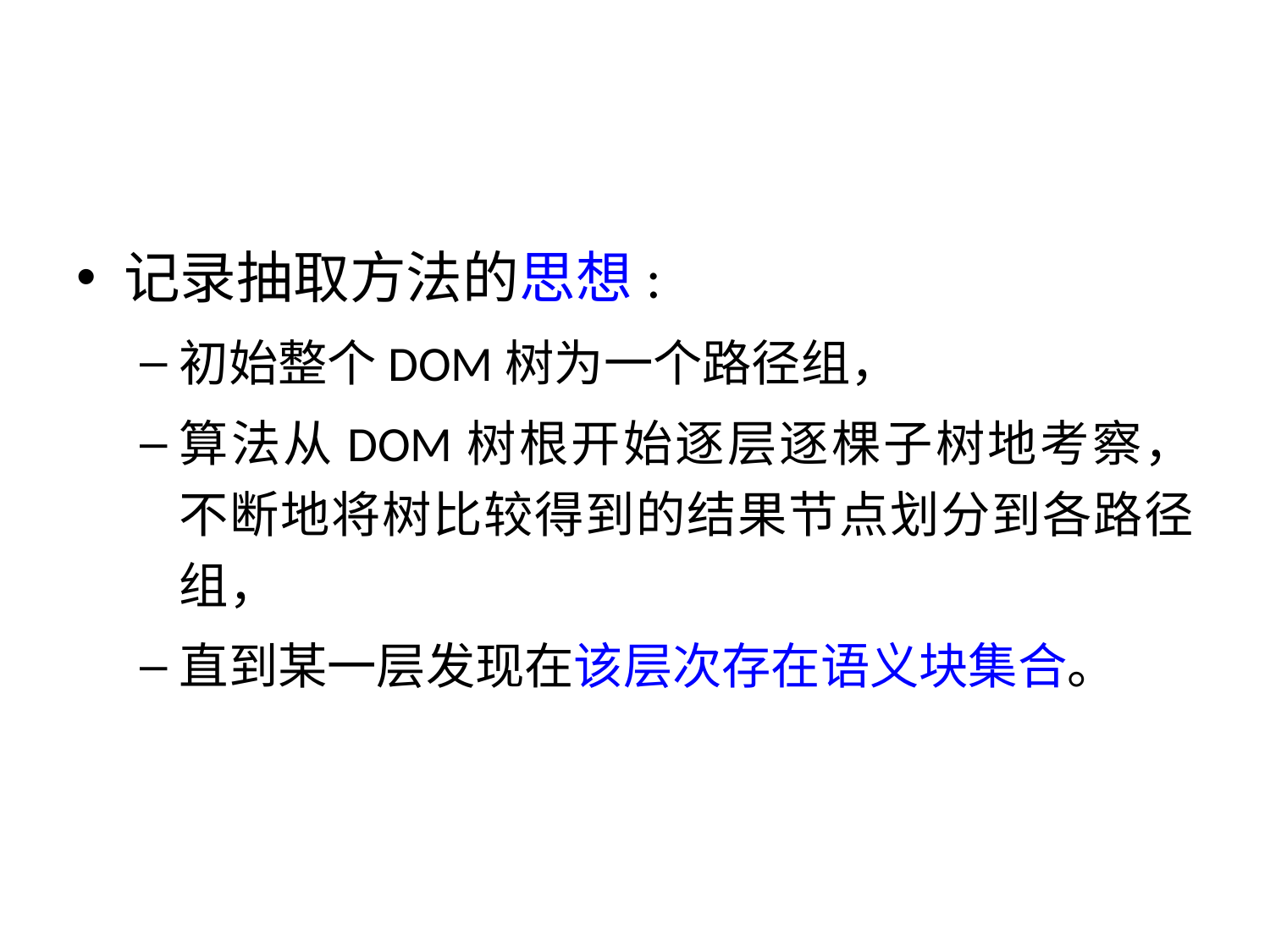

#
记录抽取方法的思想:
初始整个DOM树为一个路径组，
算法从DOM树根开始逐层逐棵子树地考察，不断地将树比较得到的结果节点划分到各路径组，
直到某一层发现在该层次存在语义块集合。